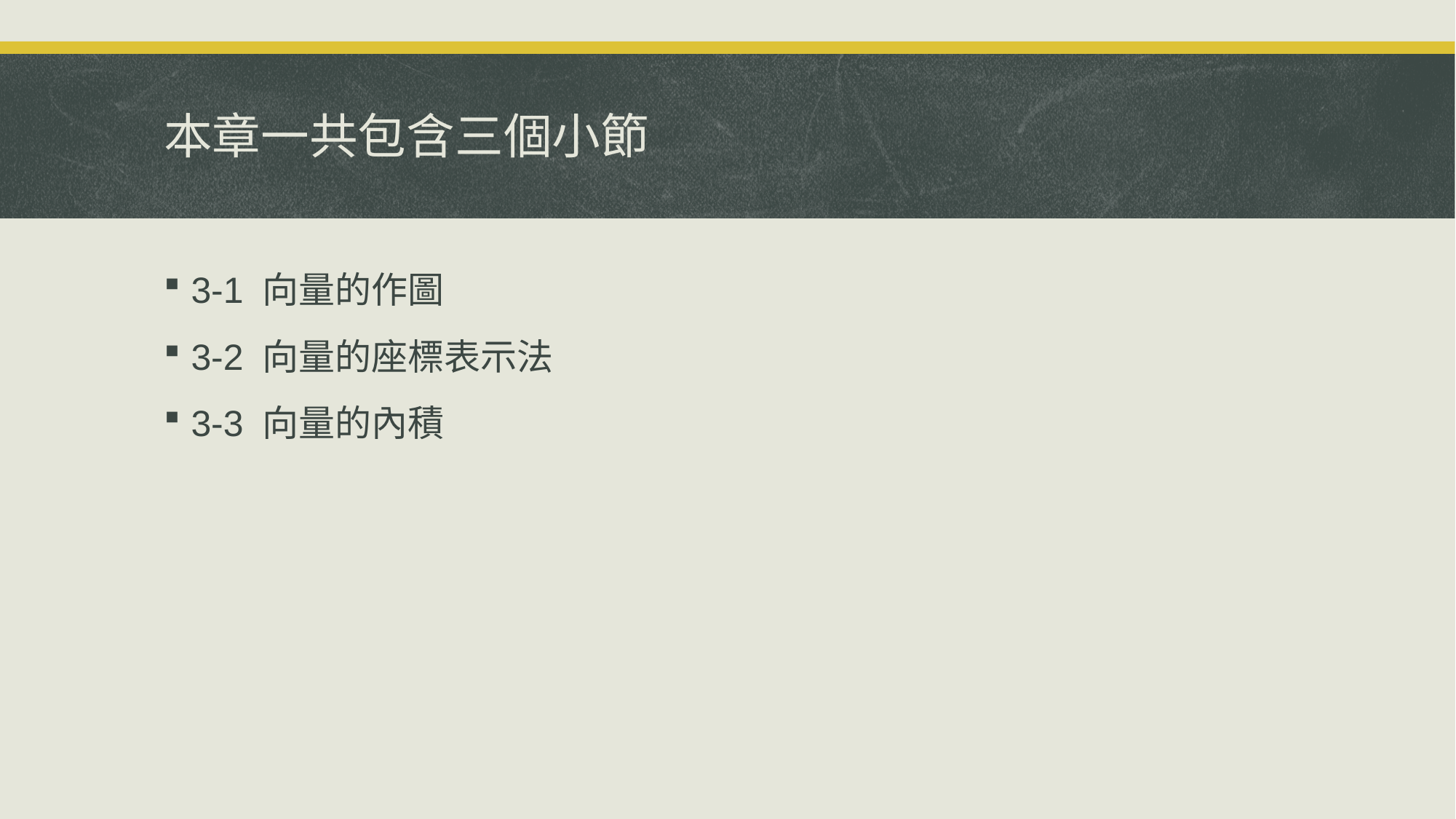

# 本章一共包含三個小節
3-1 向量的作圖
3-2 向量的座標表示法
3-3 向量的內積